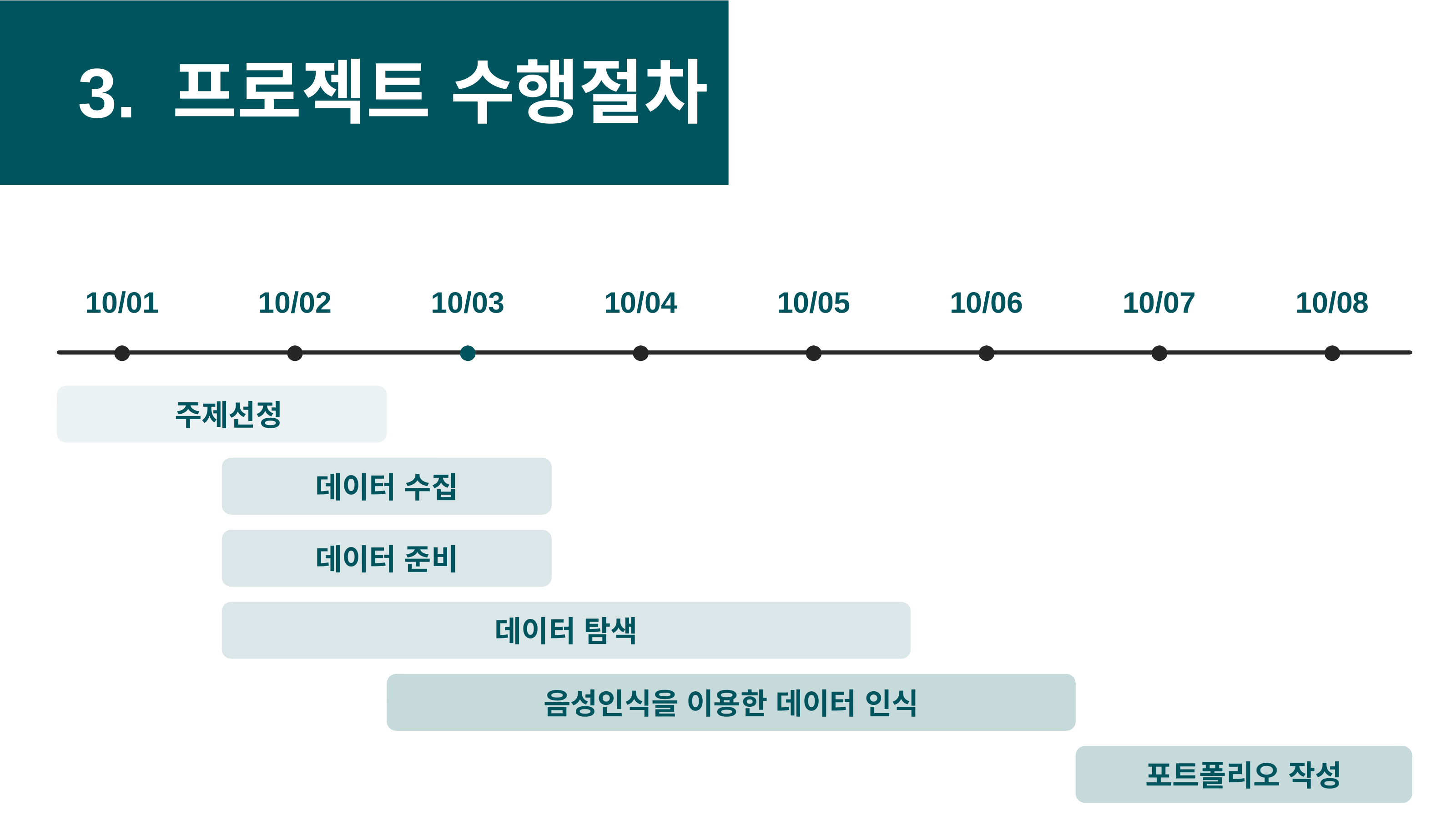

3. 프로젝트 수행절차
10/01

10/02

10/03

10/04

10/05

10/06

10/07

10/08

 주제선정
데이터 수집
데이터 준비
데이터 탐색
음성인식을 이용한 데이터 인식
포트폴리오 작성